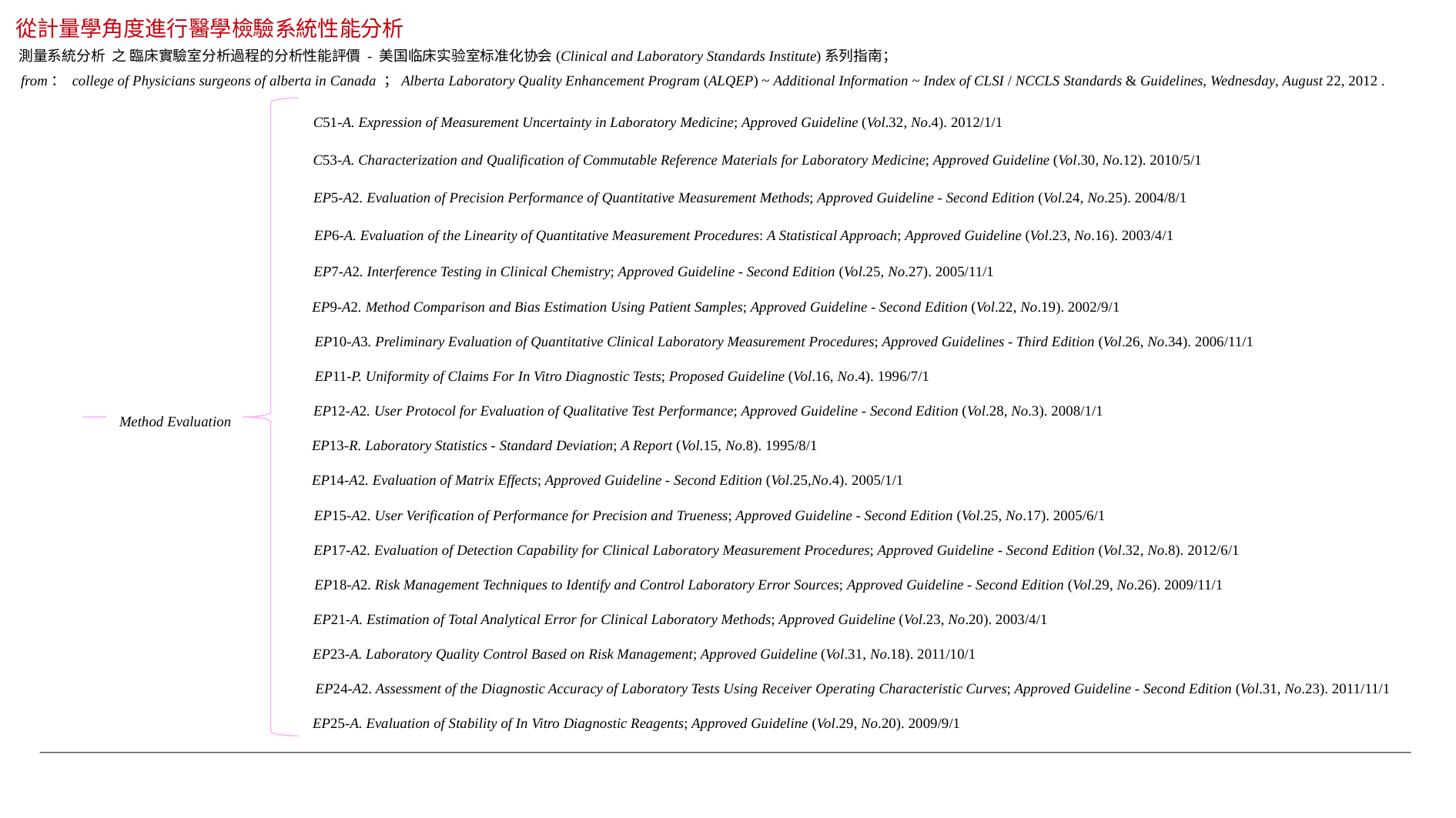

# 從計量學角度進行醫學檢驗系統性能分析
測量系統分析  之 臨床實驗室分析過程的分析性能評價 - 美国临床实验室标准化协会(Clinical and Laboratory Standards Institute)系列指南；
from： college of Physicians surgeons of alberta in Canada ；Alberta Laboratory Quality Enhancement Program (ALQEP) ~ Additional Information ~ Index of CLSI / NCCLS Standards & Guidelines, Wednesday, August 22, 2012 .

C51-A. Expression of Measurement Uncertainty in Laboratory Medicine; Approved Guideline (Vol.32, No.4). 2012/1/1
C53-A. Characterization and Qualification of Commutable Reference Materials for Laboratory Medicine; Approved Guideline (Vol.30, No.12). 2010/5/1
EP5-A2. Evaluation of Precision Performance of Quantitative Measurement Methods; Approved Guideline - Second Edition (Vol.24, No.25). 2004/8/1
EP6-A. Evaluation of the Linearity of Quantitative Measurement Procedures: A Statistical Approach; Approved Guideline (Vol.23, No.16). 2003/4/1
EP7-A2. Interference Testing in Clinical Chemistry; Approved Guideline - Second Edition (Vol.25, No.27). 2005/11/1
EP9-A2. Method Comparison and Bias Estimation Using Patient Samples; Approved Guideline - Second Edition (Vol.22, No.19). 2002/9/1
EP10-A3. Preliminary Evaluation of Quantitative Clinical Laboratory Measurement Procedures; Approved Guidelines - Third Edition (Vol.26, No.34). 2006/11/1
EP11-P. Uniformity of Claims For In Vitro Diagnostic Tests; Proposed Guideline (Vol.16, No.4). 1996/7/1
EP12-A2. User Protocol for Evaluation of Qualitative Test Performance; Approved Guideline - Second Edition (Vol.28, No.3). 2008/1/1
Method Evaluation
EP13-R. Laboratory Statistics - Standard Deviation; A Report (Vol.15, No.8). 1995/8/1
EP14-A2. Evaluation of Matrix Effects; Approved Guideline - Second Edition (Vol.25,No.4). 2005/1/1
EP15-A2. User Verification of Performance for Precision and Trueness; Approved Guideline - Second Edition (Vol.25, No.17). 2005/6/1
EP17-A2. Evaluation of Detection Capability for Clinical Laboratory Measurement Procedures; Approved Guideline - Second Edition (Vol.32, No.8). 2012/6/1
EP18-A2. Risk Management Techniques to Identify and Control Laboratory Error Sources; Approved Guideline - Second Edition (Vol.29, No.26). 2009/11/1
EP21-A. Estimation of Total Analytical Error for Clinical Laboratory Methods; Approved Guideline (Vol.23, No.20). 2003/4/1
EP23-A. Laboratory Quality Control Based on Risk Management; Approved Guideline (Vol.31, No.18). 2011/10/1
EP24-A2. Assessment of the Diagnostic Accuracy of Laboratory Tests Using Receiver Operating Characteristic Curves; Approved Guideline - Second Edition (Vol.31, No.23). 2011/11/1
EP25-A. Evaluation of Stability of In Vitro Diagnostic Reagents; Approved Guideline (Vol.29, No.20). 2009/9/1